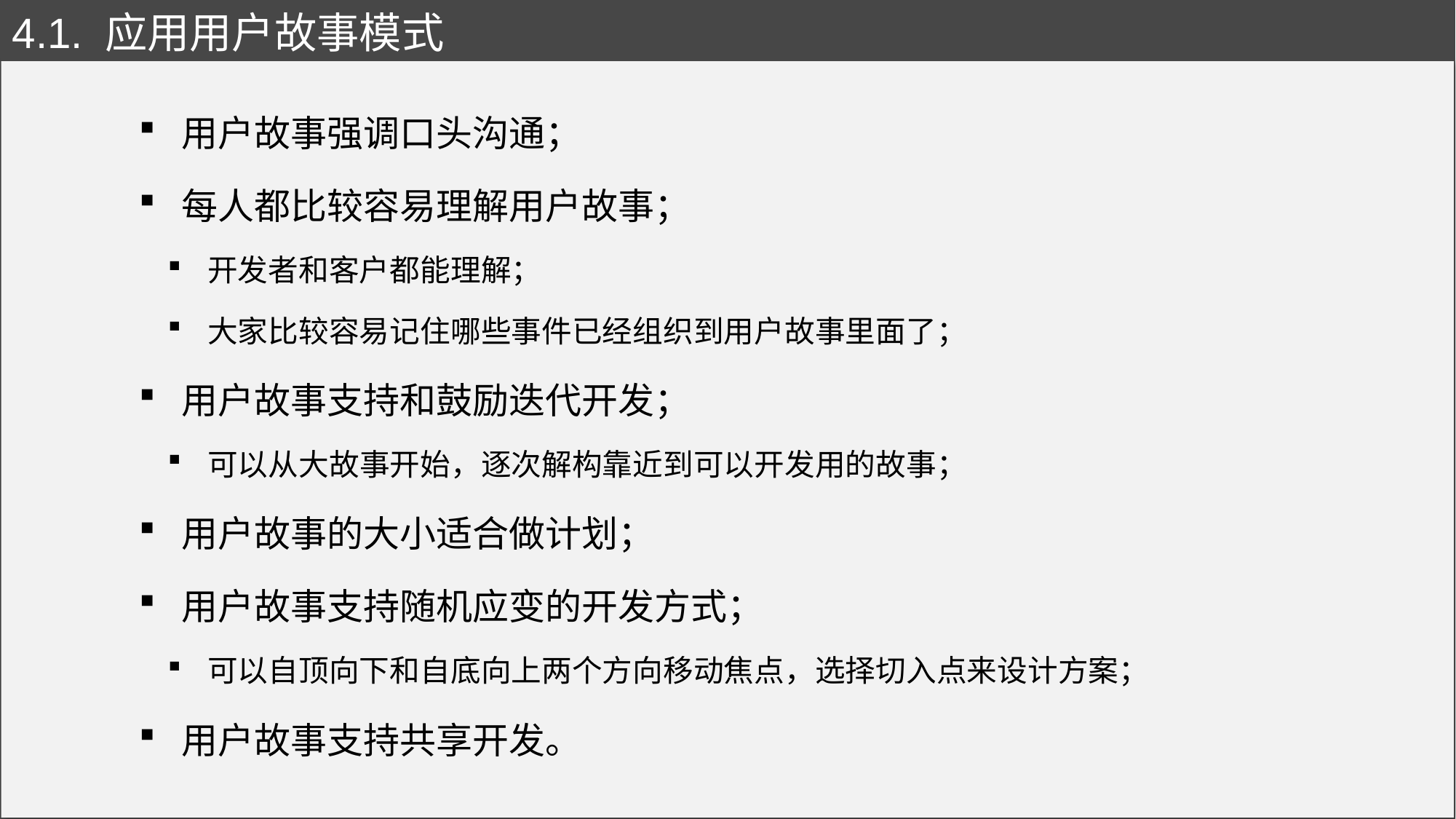

# 4.1. 应用用户故事模式
 用户故事强调口头沟通；
 每人都比较容易理解用户故事；
 开发者和客户都能理解；
 大家比较容易记住哪些事件已经组织到用户故事里面了；
 用户故事支持和鼓励迭代开发；
 可以从大故事开始，逐次解构靠近到可以开发用的故事；
 用户故事的大小适合做计划；
 用户故事支持随机应变的开发方式；
 可以自顶向下和自底向上两个方向移动焦点，选择切入点来设计方案；
 用户故事支持共享开发。